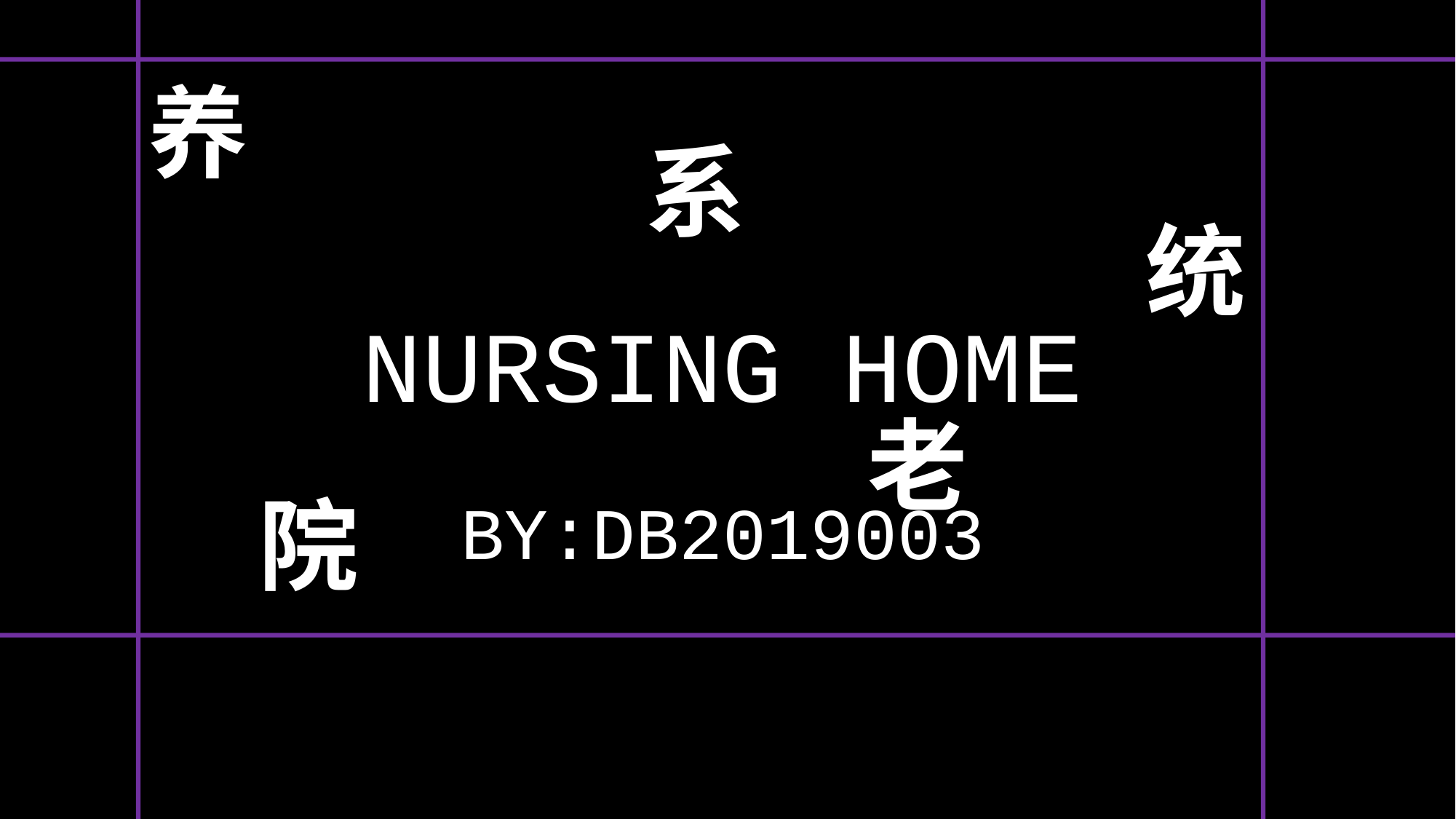

养
系
统
NURSING HOME
老

院
BY:DB2019003